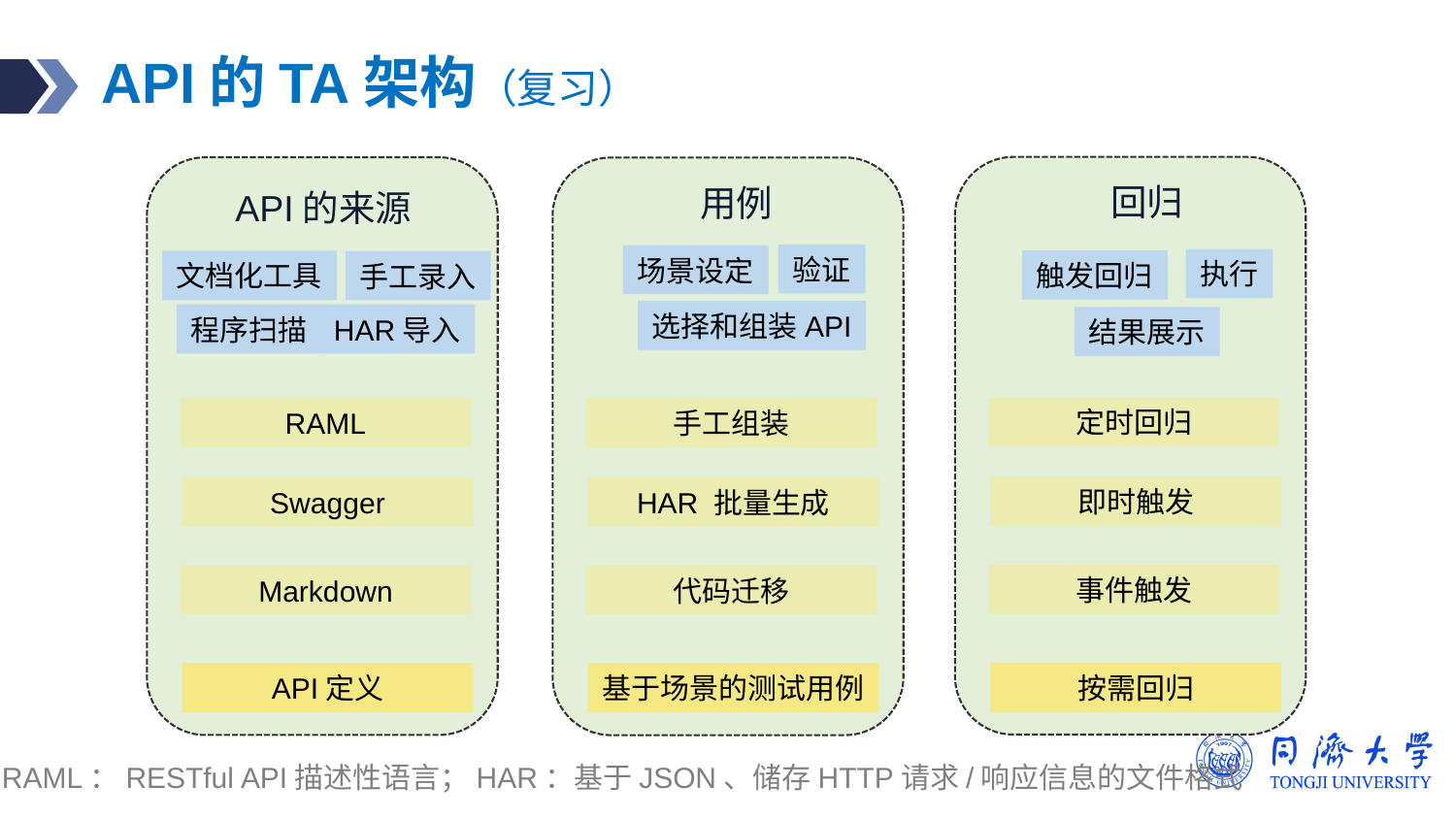

# API的TA架构（复习）

回归
执行
触发回归
结果展示
定时回归
即时触发
事件触发
按需回归

用例
验证
场景设定
选择和组装API
手工组装
HAR 批量生成
代码迁移
基于场景的测试用例
API的来源
文档化工具
手工录入
程序扫描
HAR导入
RAML
Swagger
Markdown
API定义
RAML：RESTful API描述性语言；HAR：基于JSON、储存HTTP请求/响应信息的文件格式